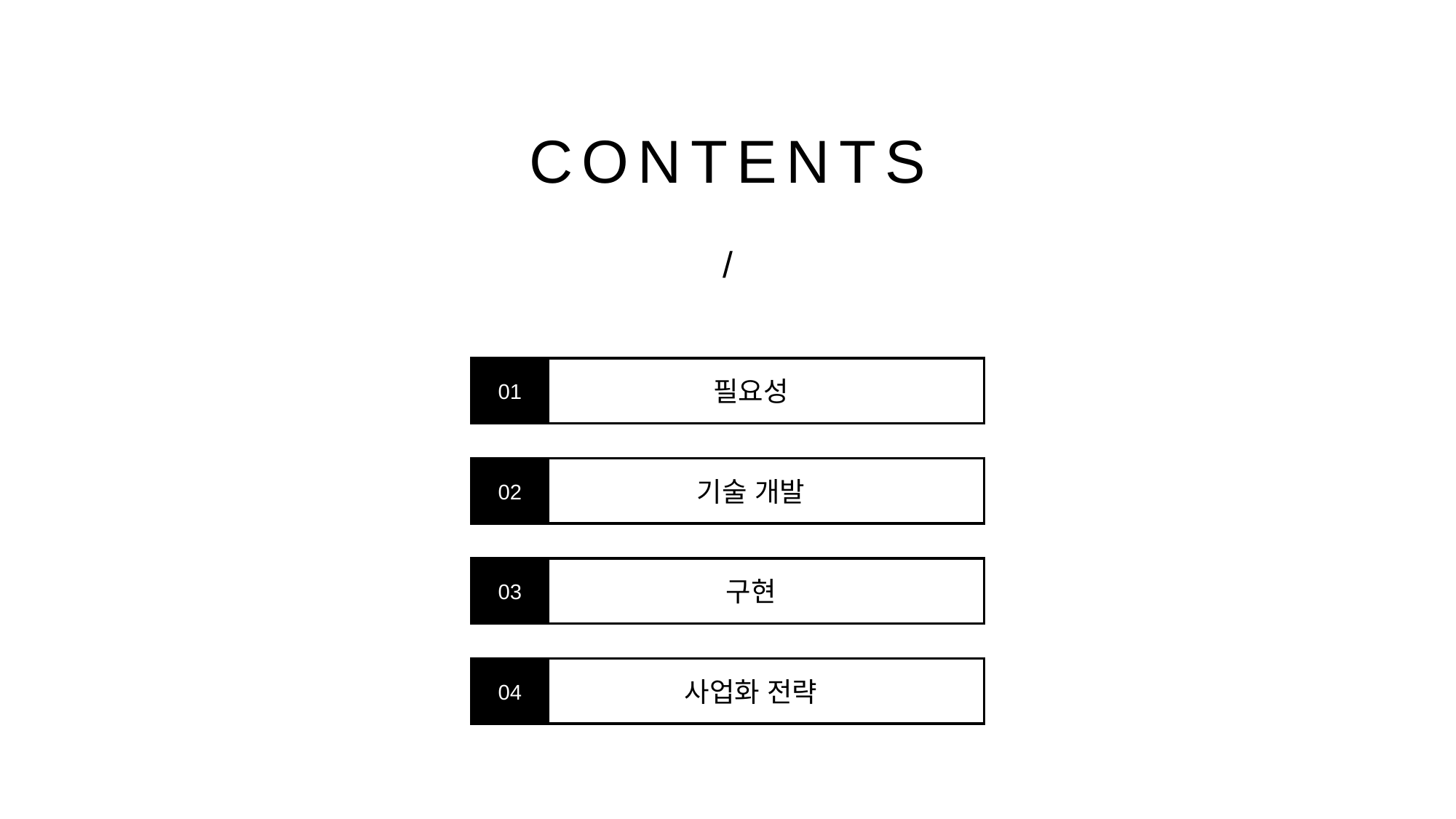

CONTENTS
/
01
필요성
02
기술 개발
03
구현
04
사업화 전략